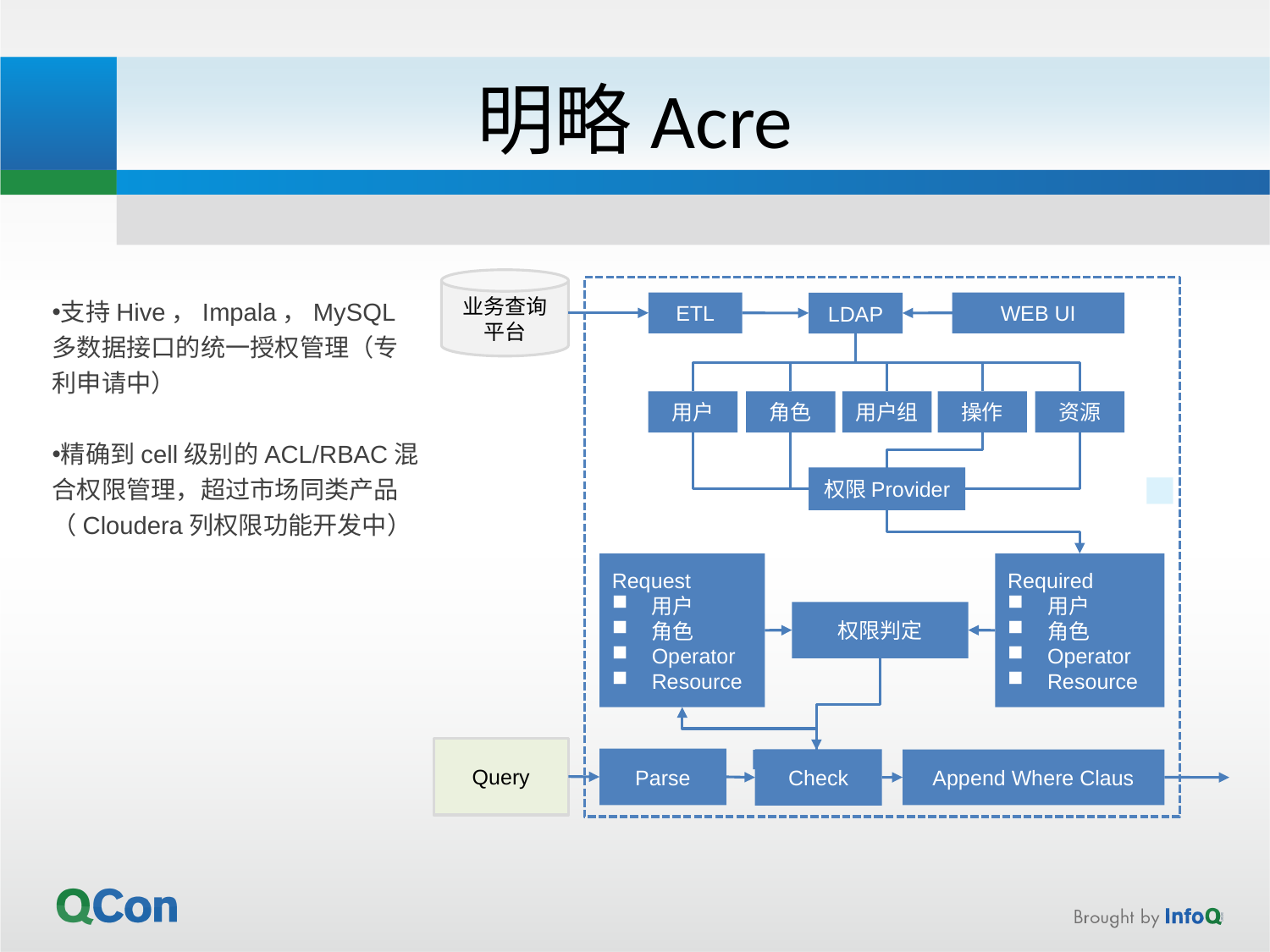

# 明略Acre
业务查询平台

ETL
WEB UI
LDAP
角色
用户组
用户
操作
资源
权限Provider
Request
用户
角色
Operator
Resource
Required
用户
角色
Operator
Resource
权限判定
Query
Parse
Check
Append Where Claus

支持Hive，Impala，MySQL多数据接口的统一授权管理（专利申请中）

精确到cell级别的ACL/RBAC混合权限管理，超过市场同类产品（Cloudera列权限功能开发中）